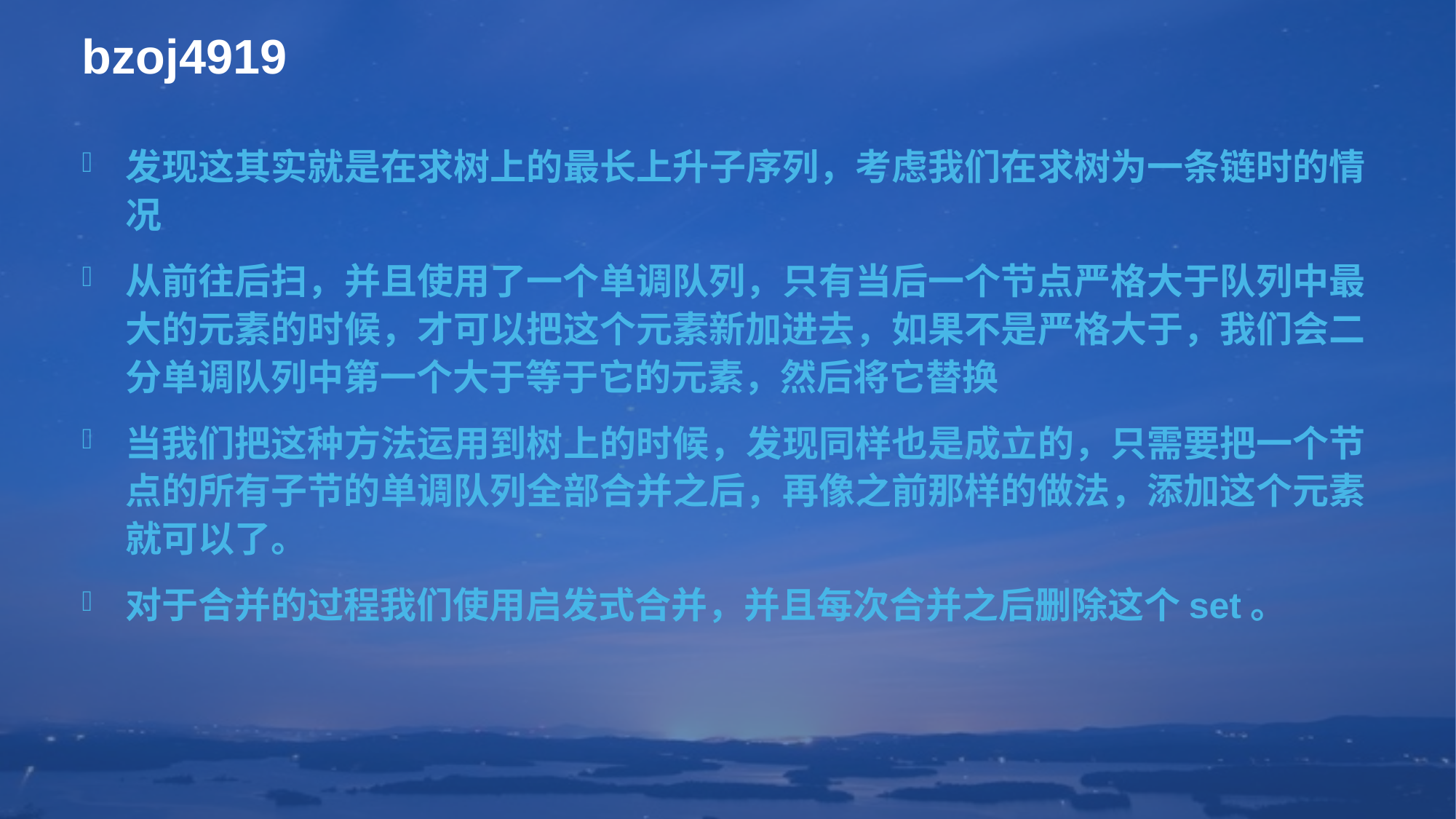

# bzoj4919
发现这其实就是在求树上的最长上升子序列，考虑我们在求树为一条链时的情况
从前往后扫，并且使用了一个单调队列，只有当后一个节点严格大于队列中最大的元素的时候，才可以把这个元素新加进去，如果不是严格大于，我们会二分单调队列中第一个大于等于它的元素，然后将它替换
当我们把这种方法运用到树上的时候，发现同样也是成立的，只需要把一个节点的所有子节的单调队列全部合并之后，再像之前那样的做法，添加这个元素就可以了。
对于合并的过程我们使用启发式合并，并且每次合并之后删除这个set。